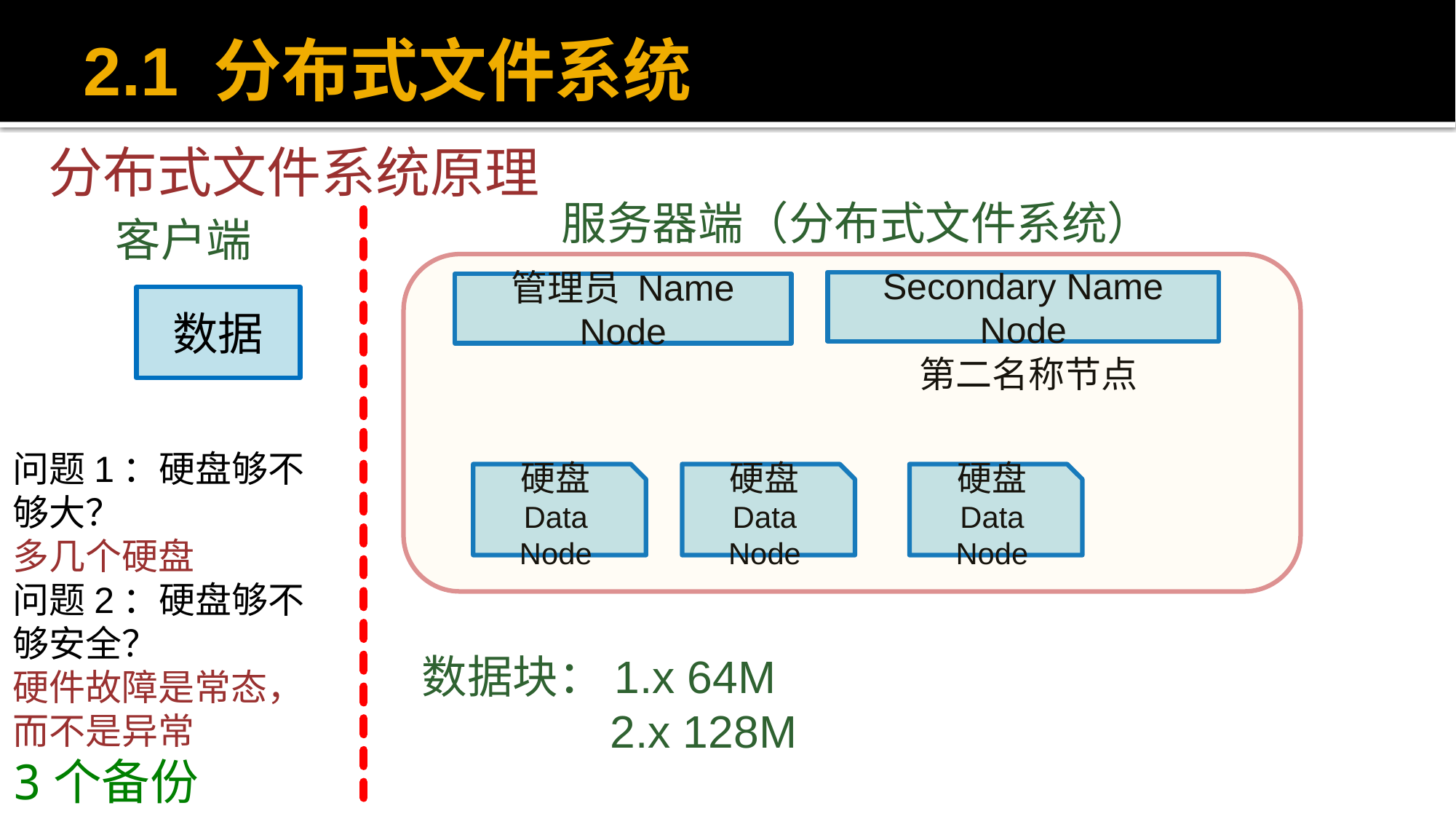

# 2.1 分布式文件系统
分布式文件系统原理
      服务器端（分布式文件系统）
客户端

Secondary Name Node
管理员 Name Node
数据
第二名称节点
问题1：硬盘够不够大？
多几个硬盘
问题2：硬盘够不够安全？
硬件故障是常态，而不是异常
3个备份
硬盘
Data Node
硬盘
Data Node
硬盘
Data Node
数据块：1.x 64M
               2.x 128M